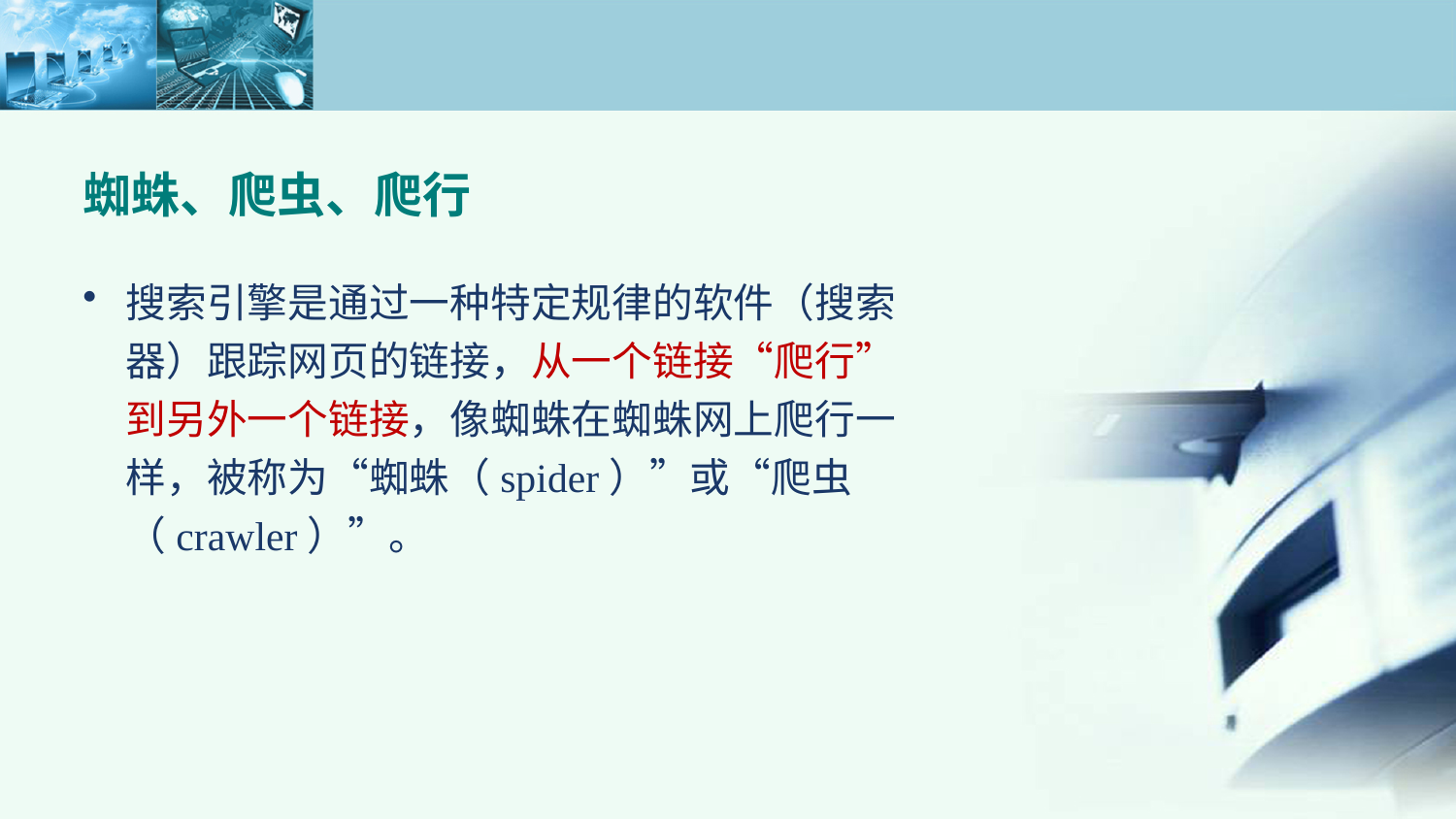

蜘蛛、爬虫、爬行
搜索引擎是通过一种特定规律的软件（搜索器）跟踪网页的链接，从一个链接“爬行”到另外一个链接，像蜘蛛在蜘蛛网上爬行一样，被称为“蜘蛛（spider）”或“爬虫（crawler）”。